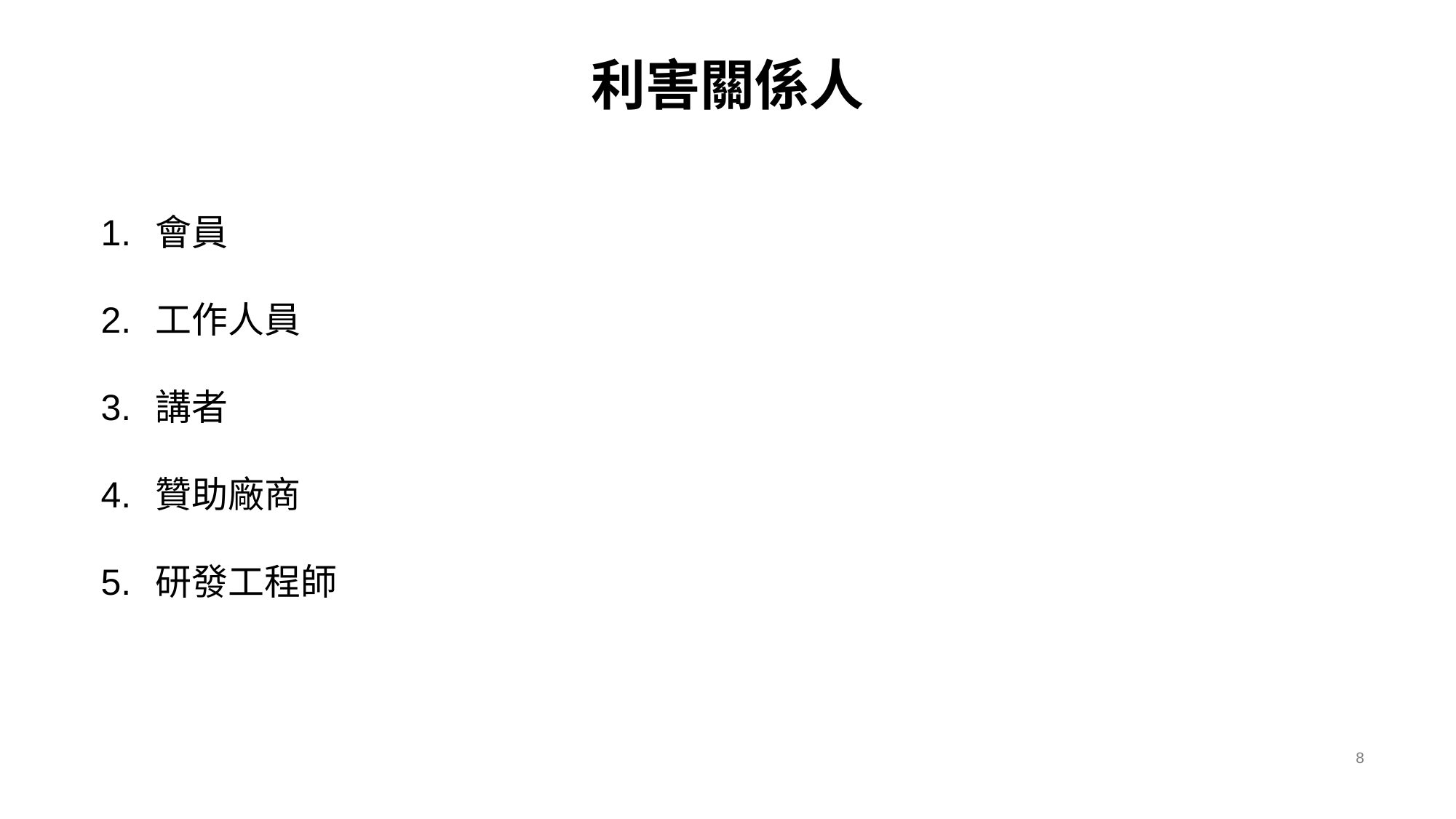

# 利害關係人
會員
工作人員
講者
贊助廠商
研發工程師

8